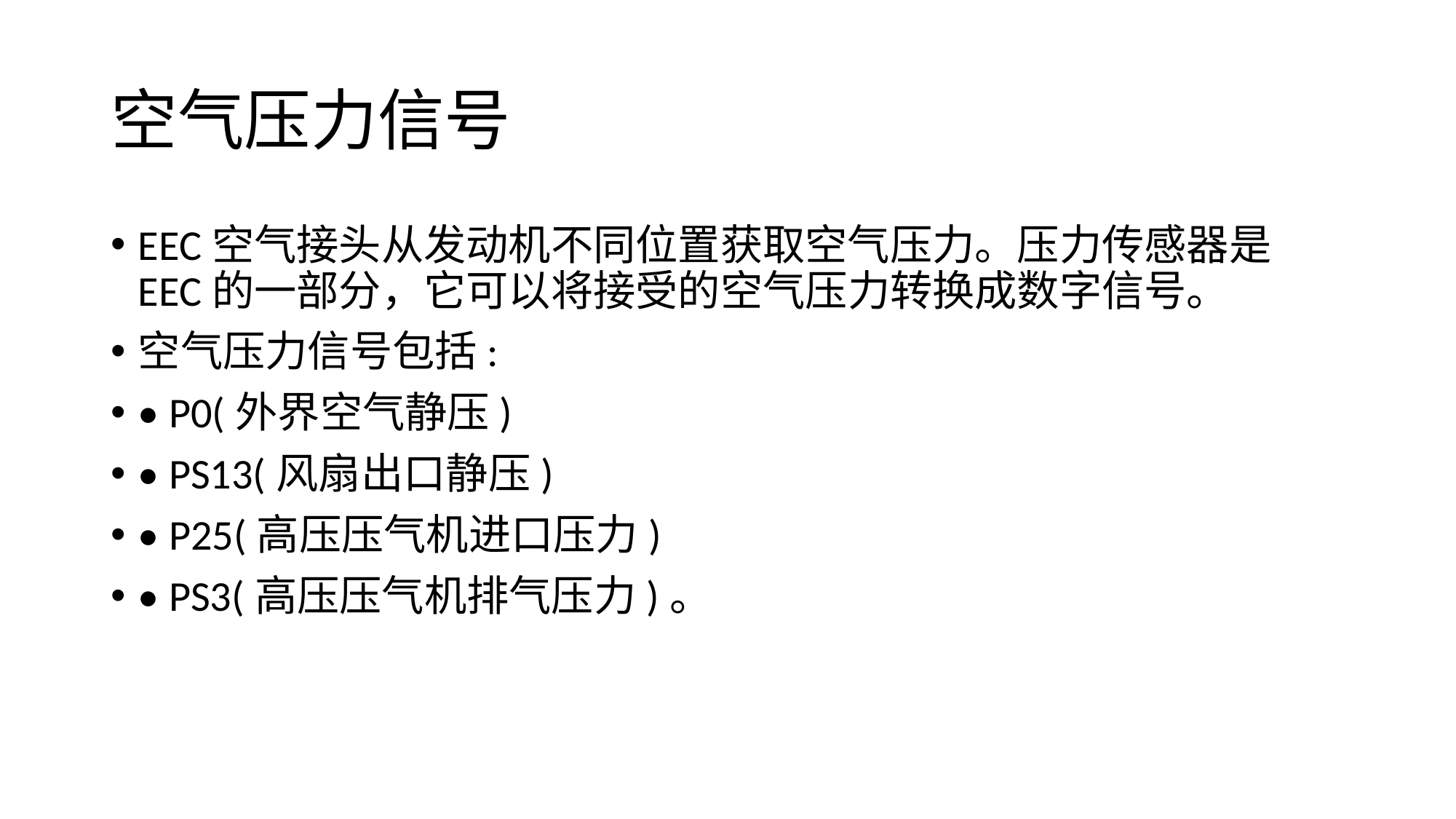

# 空气压力信号
EEC空气接头从发动机不同位置获取空气压力。压力传感器是EEC的一部分，它可以将接受的空气压力转换成数字信号。
空气压力信号包括:
• P0(外界空气静压)
• PS13(风扇出口静压)
• P25(高压压气机进口压力)
• PS3(高压压气机排气压力)。